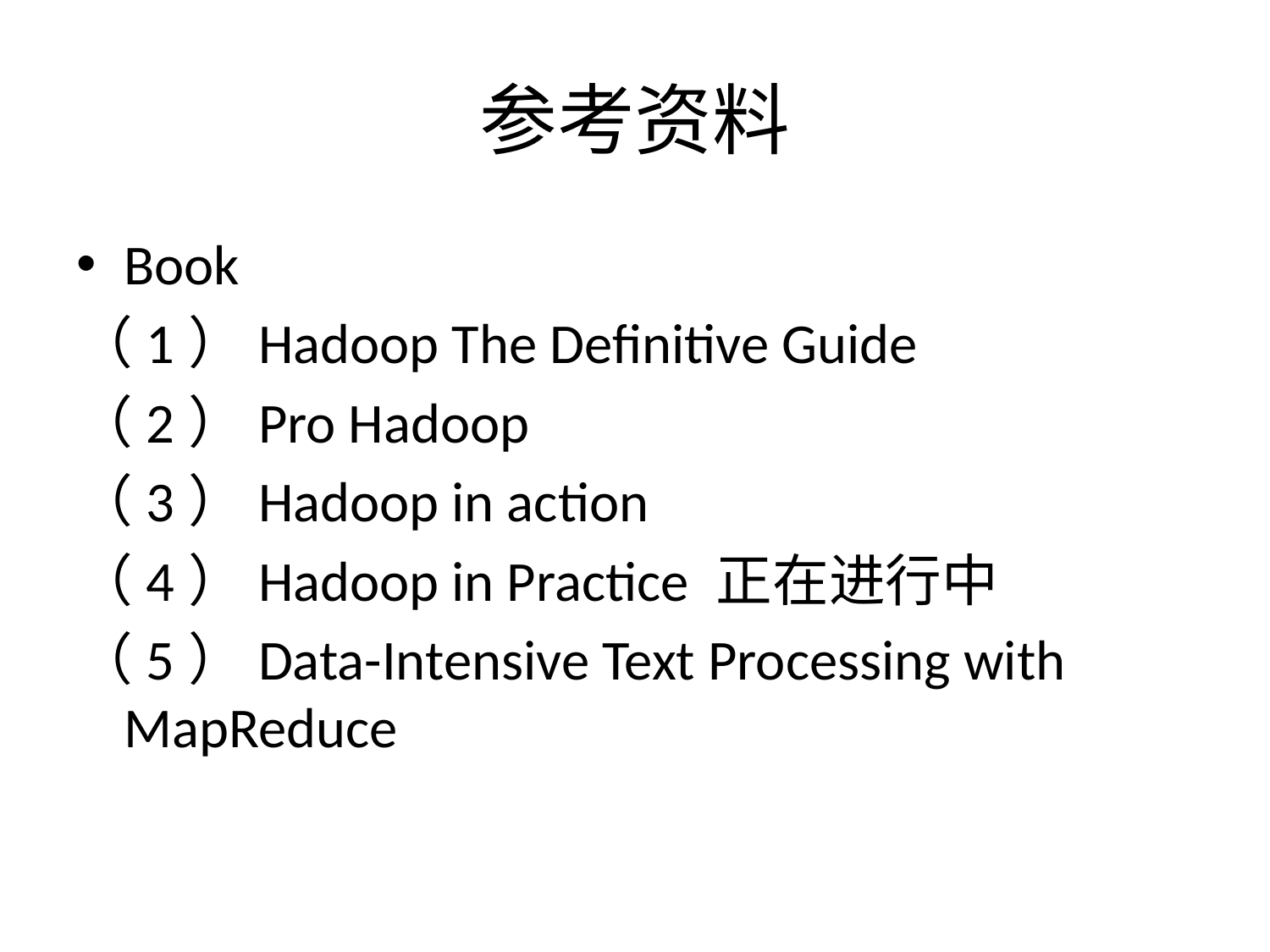

# 参考资料
Book
（1）Hadoop The Definitive Guide
（2）Pro Hadoop
（3）Hadoop in action
（4）Hadoop in Practice 正在进行中
（5）Data-Intensive Text Processing with MapReduce